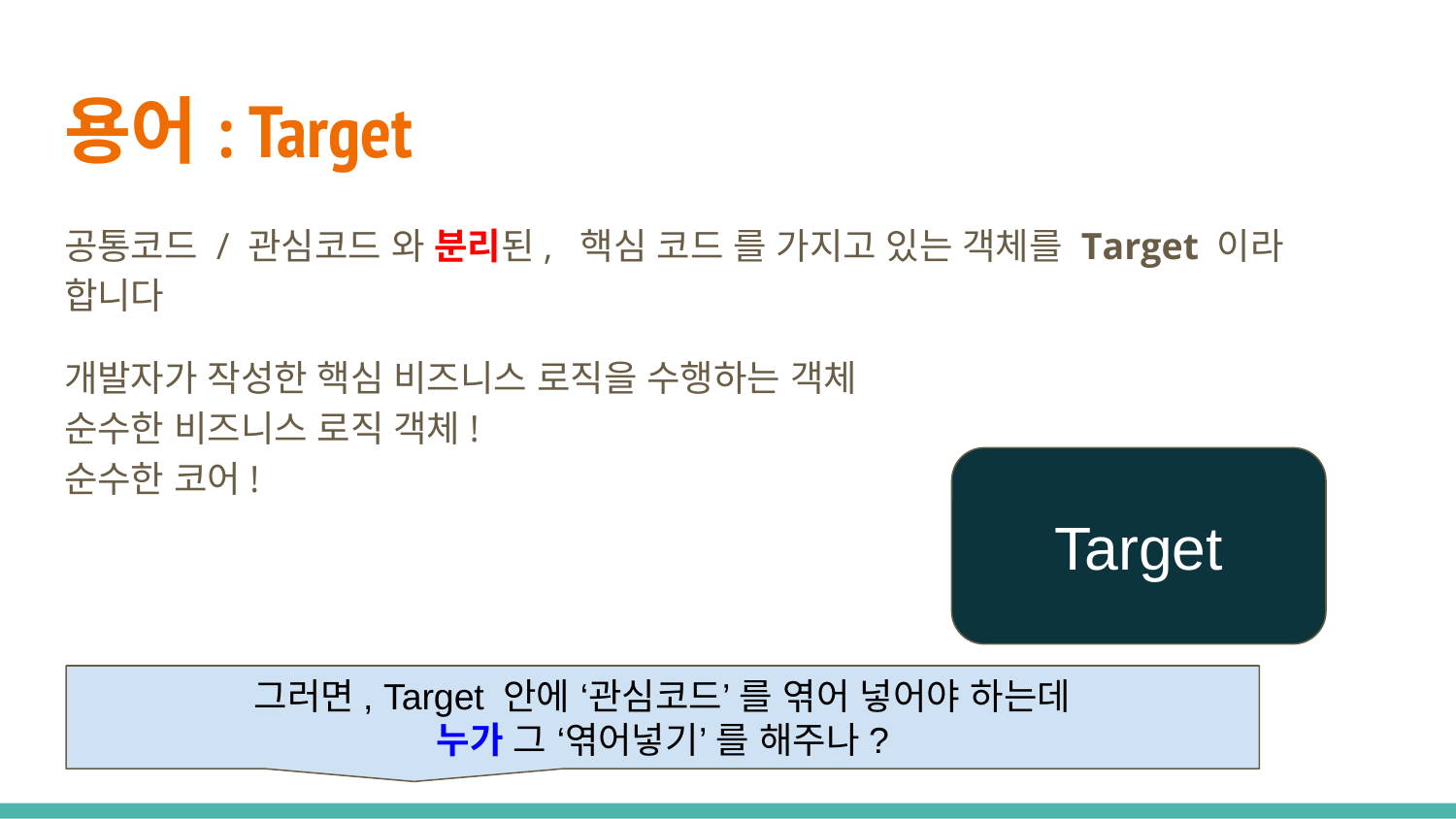

# 용어: Target
공통코드 / 관심코드 와 분리된,  핵심 코드 를 가지고 있는 객체를 Target 이라 합니다
개발자가 작성한 핵심 비즈니스 로직을 수행하는 객체
순수한 비즈니스 로직 객체!
순수한 코어!
Target
그러면, Target 안에 ‘관심코드’ 를 엮어 넣어야 하는데
누가 그 ‘엮어넣기’ 를 해주나?